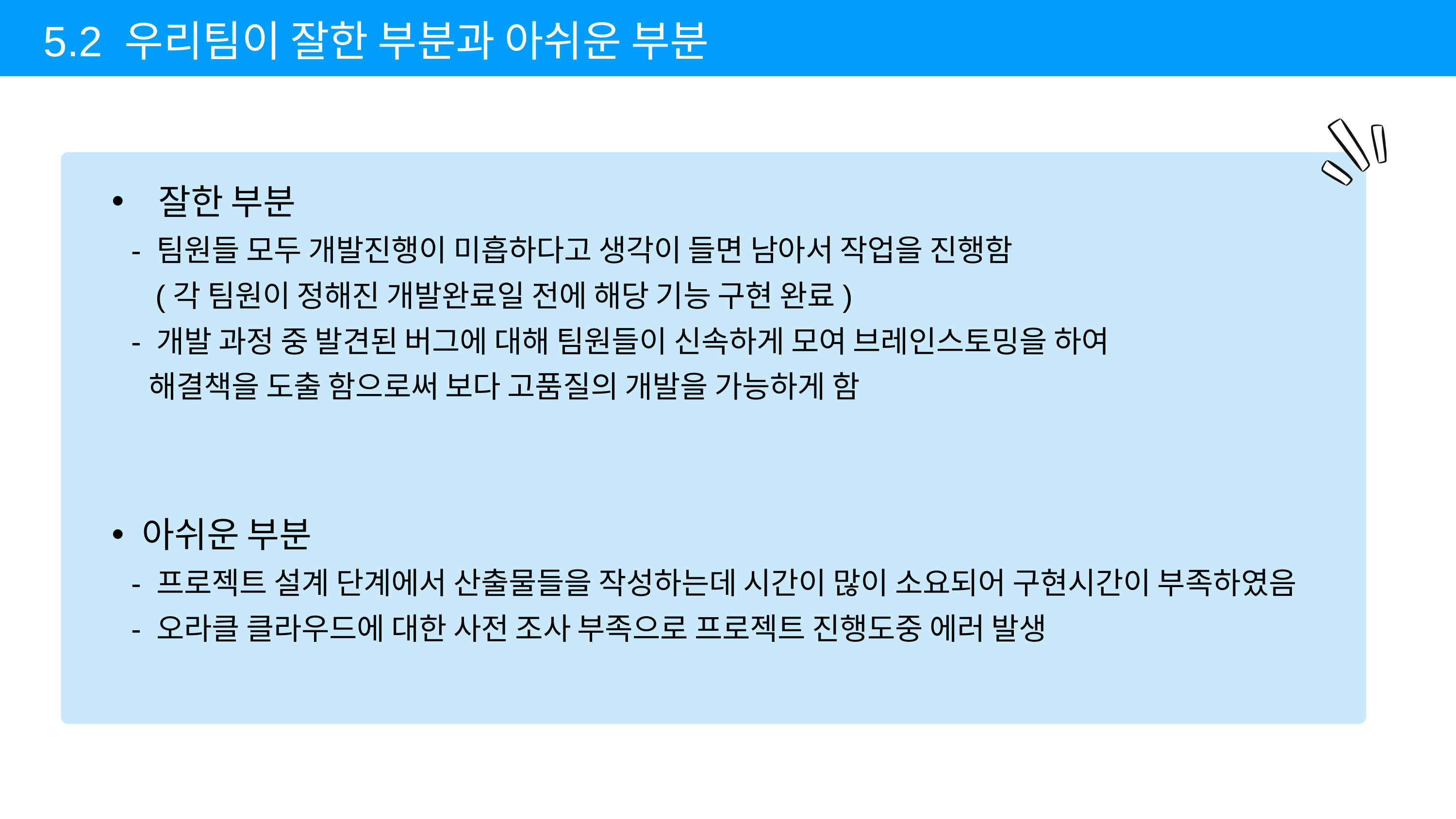

5.2 우리팀이 잘한 부분과 아쉬운 부분

 잘한 부분
      - 팀원들 모두 개발진행이 미흡하다고 생각이 들면 남아서 작업을 진행함
         (각 팀원이 정해진 개발완료일 전에 해당 기능 구현 완료)
      - 개발 과정 중 발견된 버그에 대해 팀원들이 신속하게 모여 브레인스토밍을 하여
         해결책을 도출 함으로써 보다 고품질의 개발을 가능하게 함

아쉬운 부분
      - 프로젝트 설계 단계에서 산출물들을 작성하는데 시간이 많이 소요되어 구현시간이 부족하였음
      - 오라클 클라우드에 대한 사전 조사 부족으로 프로젝트 진행도중 에러 발생